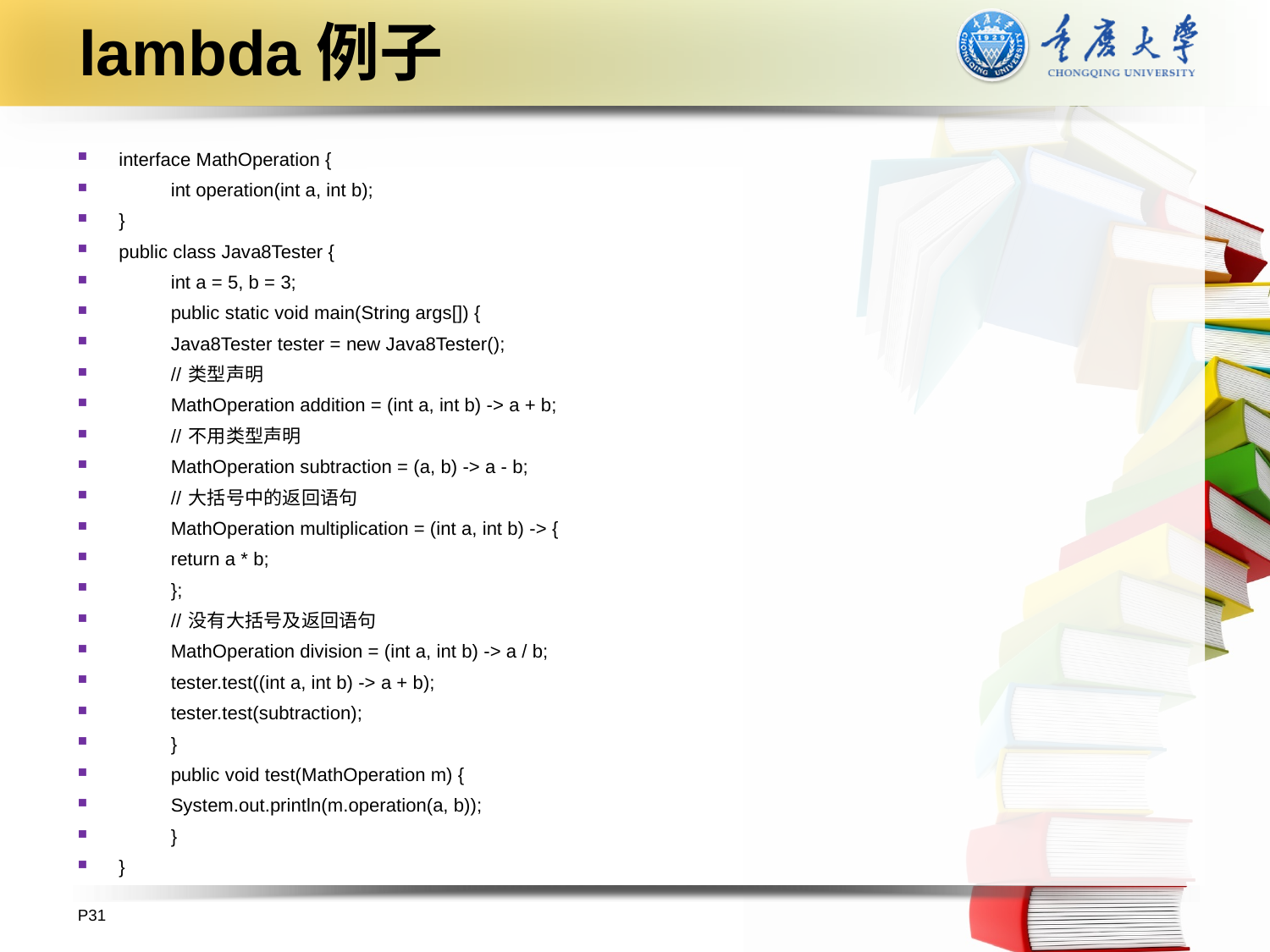

# lambda例子
interface MathOperation {
	int operation(int a, int b);
}
public class Java8Tester {
	int a = 5, b = 3;
	public static void main(String args[]) {
		Java8Tester tester = new Java8Tester();
		// 类型声明
		MathOperation addition = (int a, int b) -> a + b;
		// 不用类型声明
		MathOperation subtraction = (a, b) -> a - b;
		// 大括号中的返回语句
		MathOperation multiplication = (int a, int b) -> {
			return a * b;
		};
		// 没有大括号及返回语句
		MathOperation division = (int a, int b) -> a / b;
		tester.test((int a, int b) -> a + b);
		tester.test(subtraction);
	}
	public void test(MathOperation m) {
		System.out.println(m.operation(a, b));
	}
}
P31